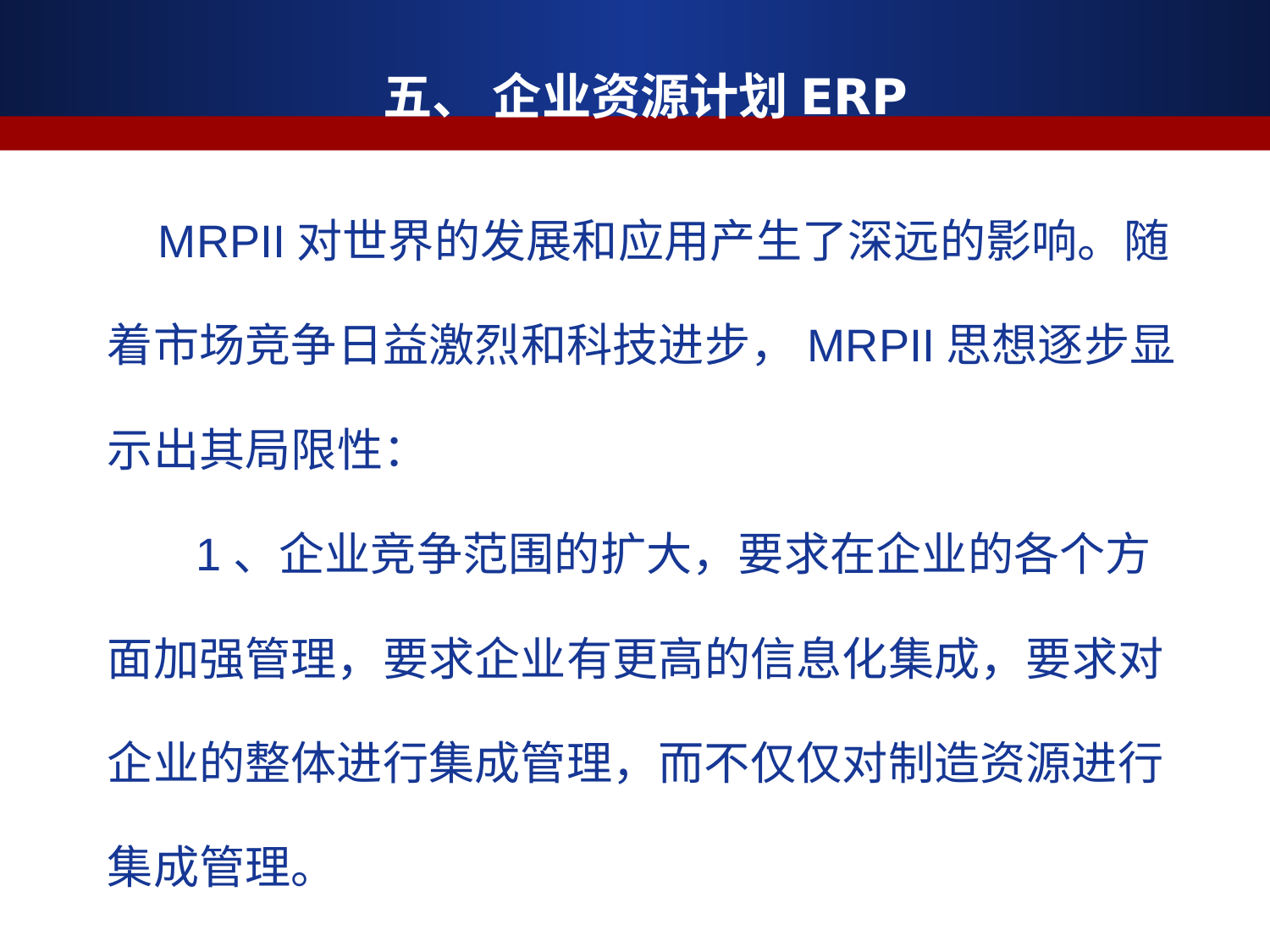

五、 企业资源计划ERP
    MRPII对世界的发展和应用产生了深远的影响。随着市场竞争日益激烈和科技进步，MRPII思想逐步显示出其局限性：
       1、企业竞争范围的扩大，要求在企业的各个方面加强管理，要求企业有更高的信息化集成，要求对企业的整体进行集成管理，而不仅仅对制造资源进行集成管理。